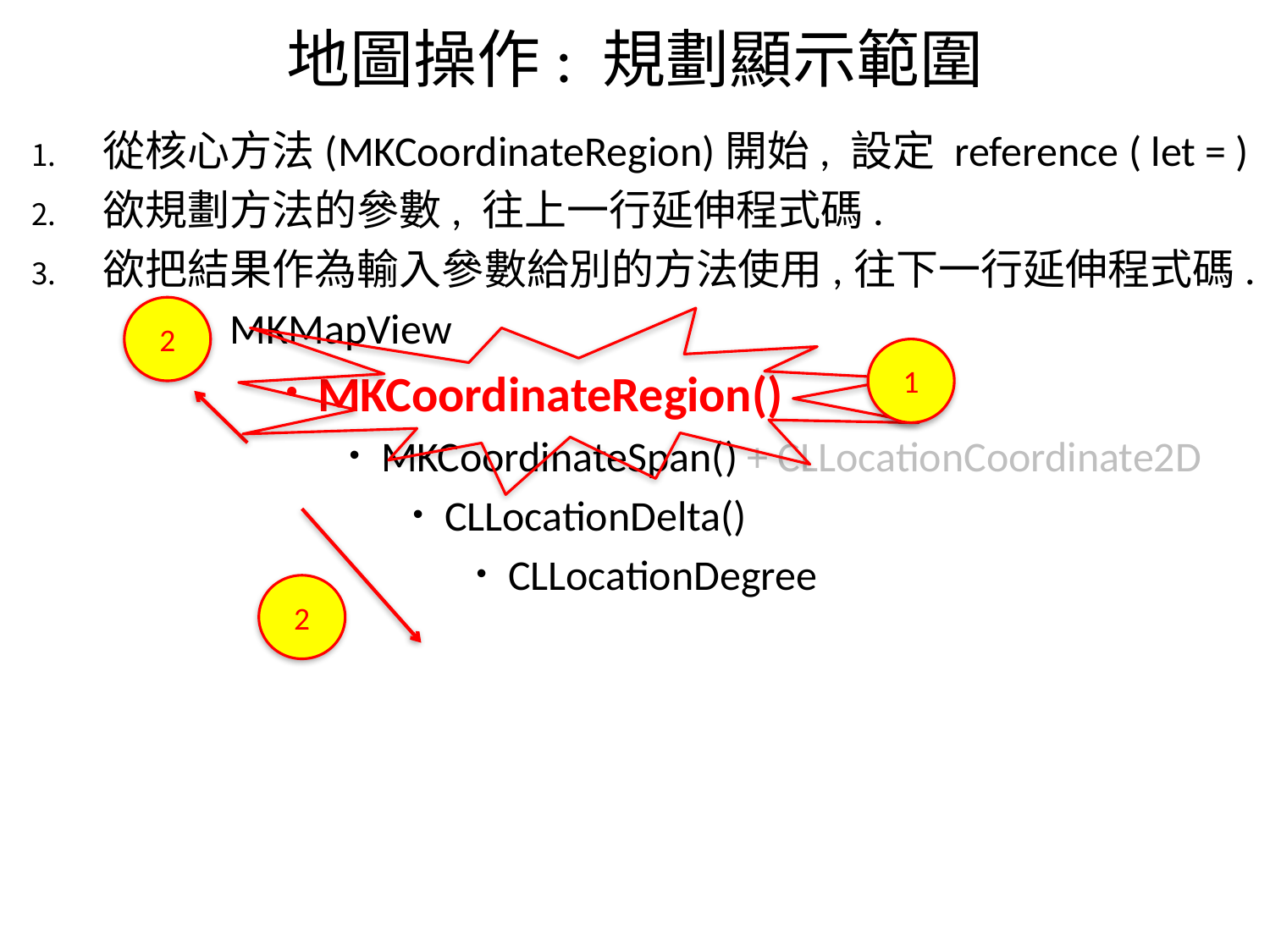

# 地圖操作: 規劃顯示範圍
從核心方法(MKCoordinateRegion)開始, 設定 reference ( let = )
欲規劃方法的參數, 往上一行延伸程式碼.
欲把結果作為輸入參數給別的方法使用,往下一行延伸程式碼.
MKMapView
MKCoordinateRegion()
MKCoordinateSpan() + CLLocationCoordinate2D
CLLocationDelta()
CLLocationDegree
2

1
2